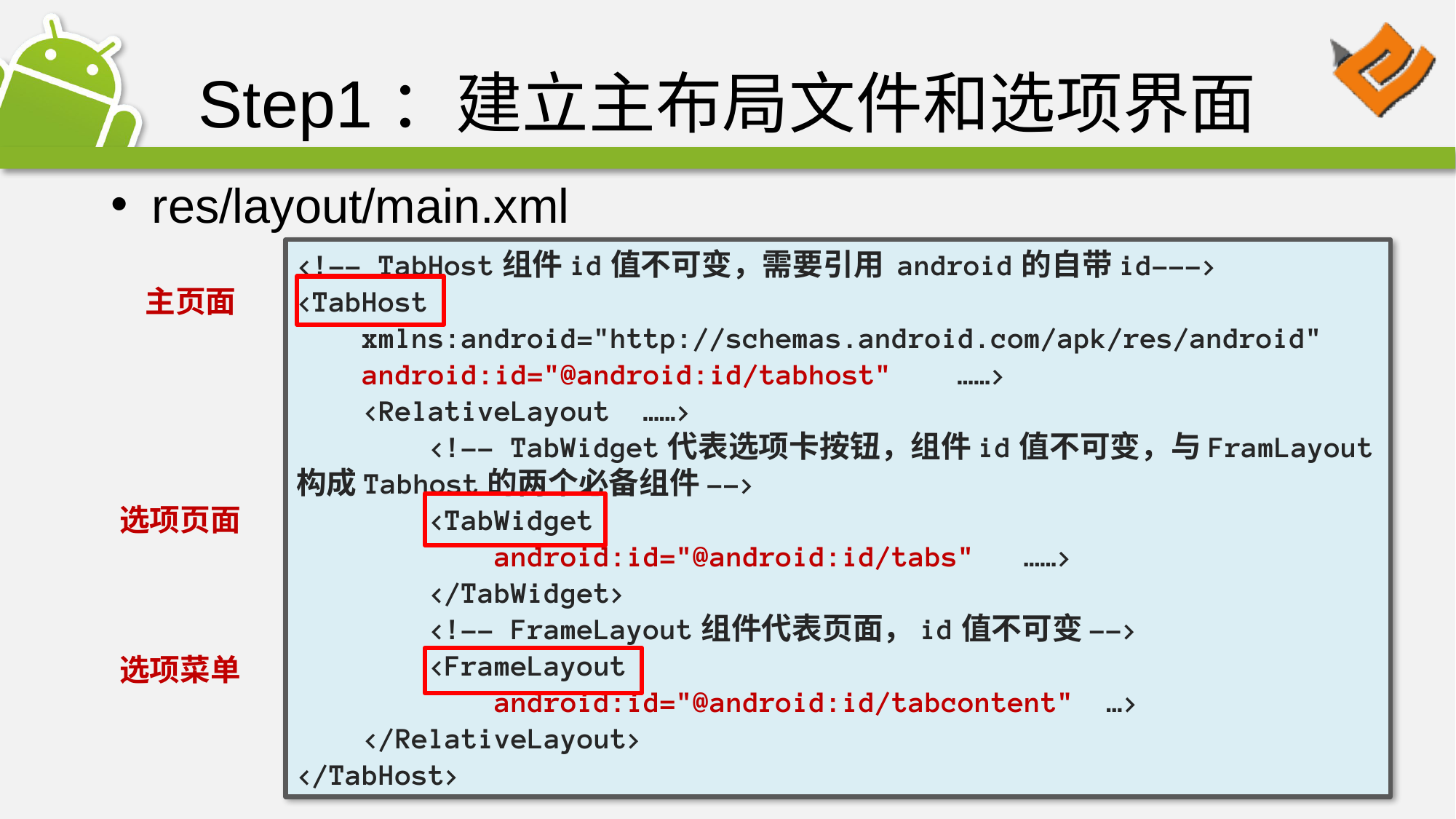

# Step1：建立主布局文件和选项界面
res/layout/main.xml
<!-- TabHost组件id值不可变，需要引用 android的自带id--->
<TabHost
    xmlns:android="http://schemas.android.com/apk/res/android"
    android:id="@android:id/tabhost"    ……>
    <RelativeLayout  ……>
        <!-- TabWidget代表选项卡按钮，组件id值不可变，与FramLayout构成Tabhost的两个必备组件-->
        <TabWidget
            android:id="@android:id/tabs"   ……>
        </TabWidget>
        <!-- FrameLayout组件代表页面，id值不可变-->
        <FrameLayout
            android:id="@android:id/tabcontent"  …>
    </RelativeLayout>
</TabHost>

主页面

选项页面
选项菜单